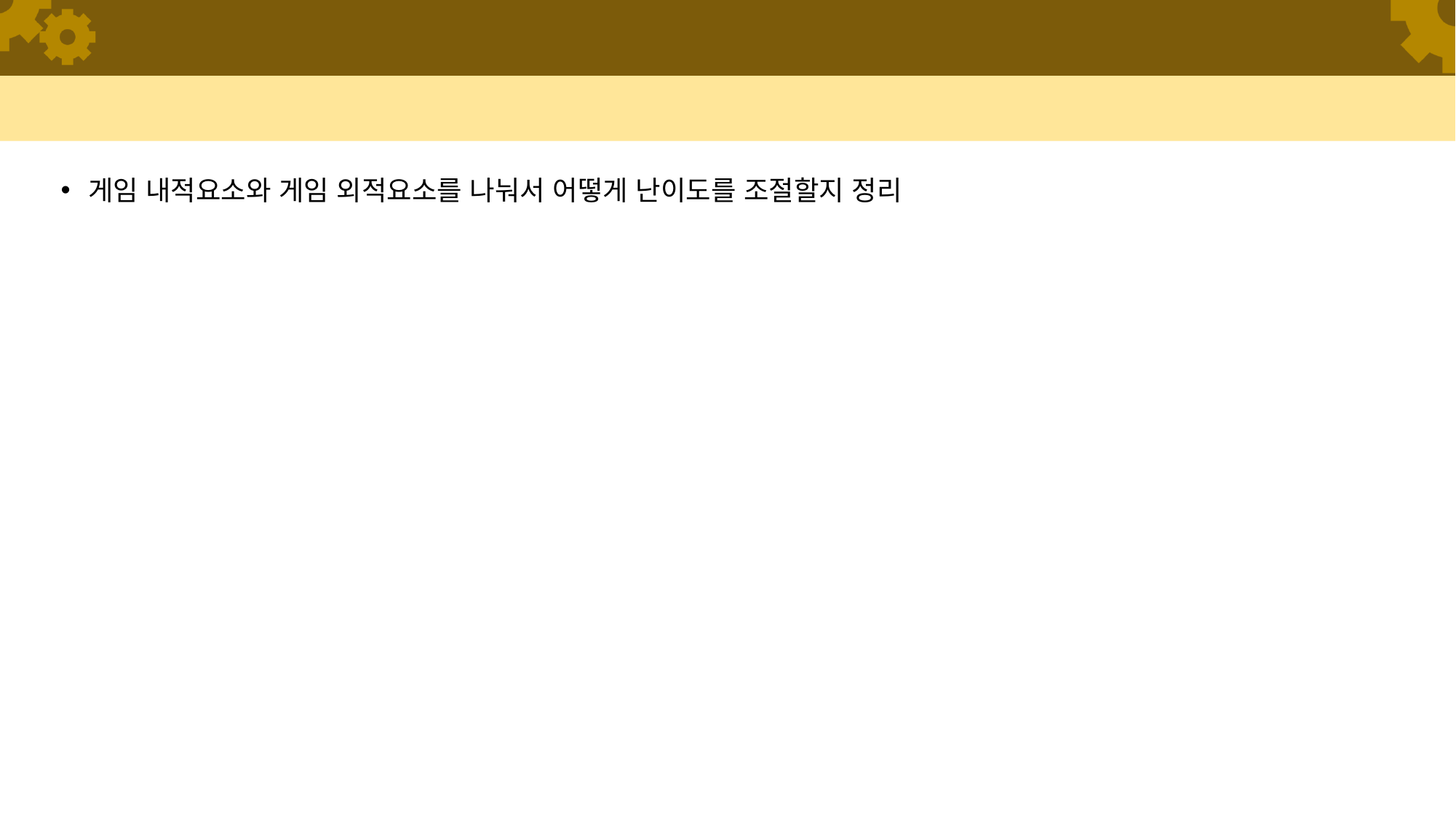

#
게임 내적요소와 게임 외적요소를 나눠서 어떻게 난이도를 조절할지 정리